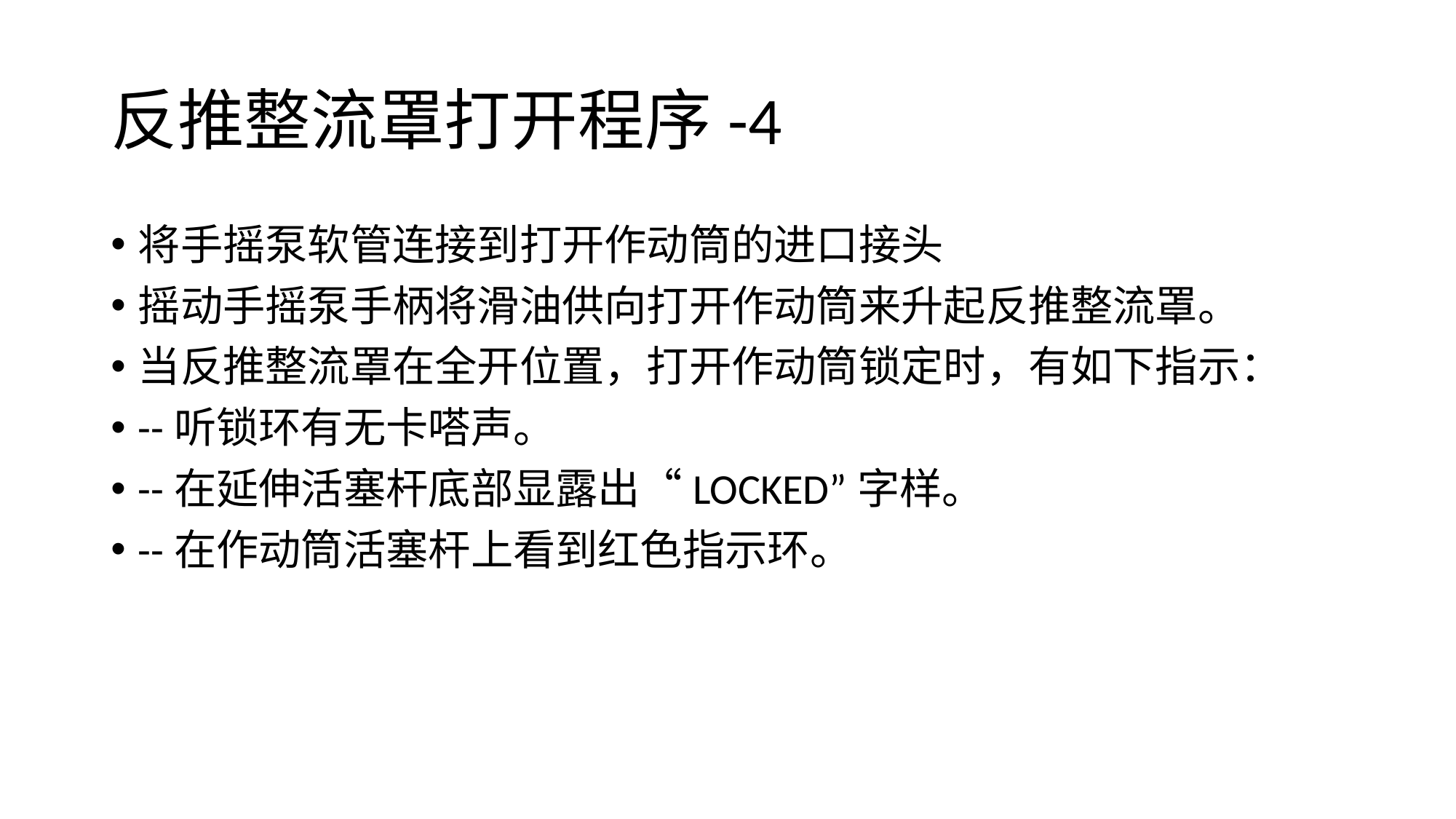

# 反推整流罩打开程序-4
将手摇泵软管连接到打开作动筒的进口接头
摇动手摇泵手柄将滑油供向打开作动筒来升起反推整流罩。
当反推整流罩在全开位置，打开作动筒锁定时，有如下指示：
--听锁环有无卡嗒声。
--在延伸活塞杆底部显露出“LOCKED”字样。
--在作动筒活塞杆上看到红色指示环。